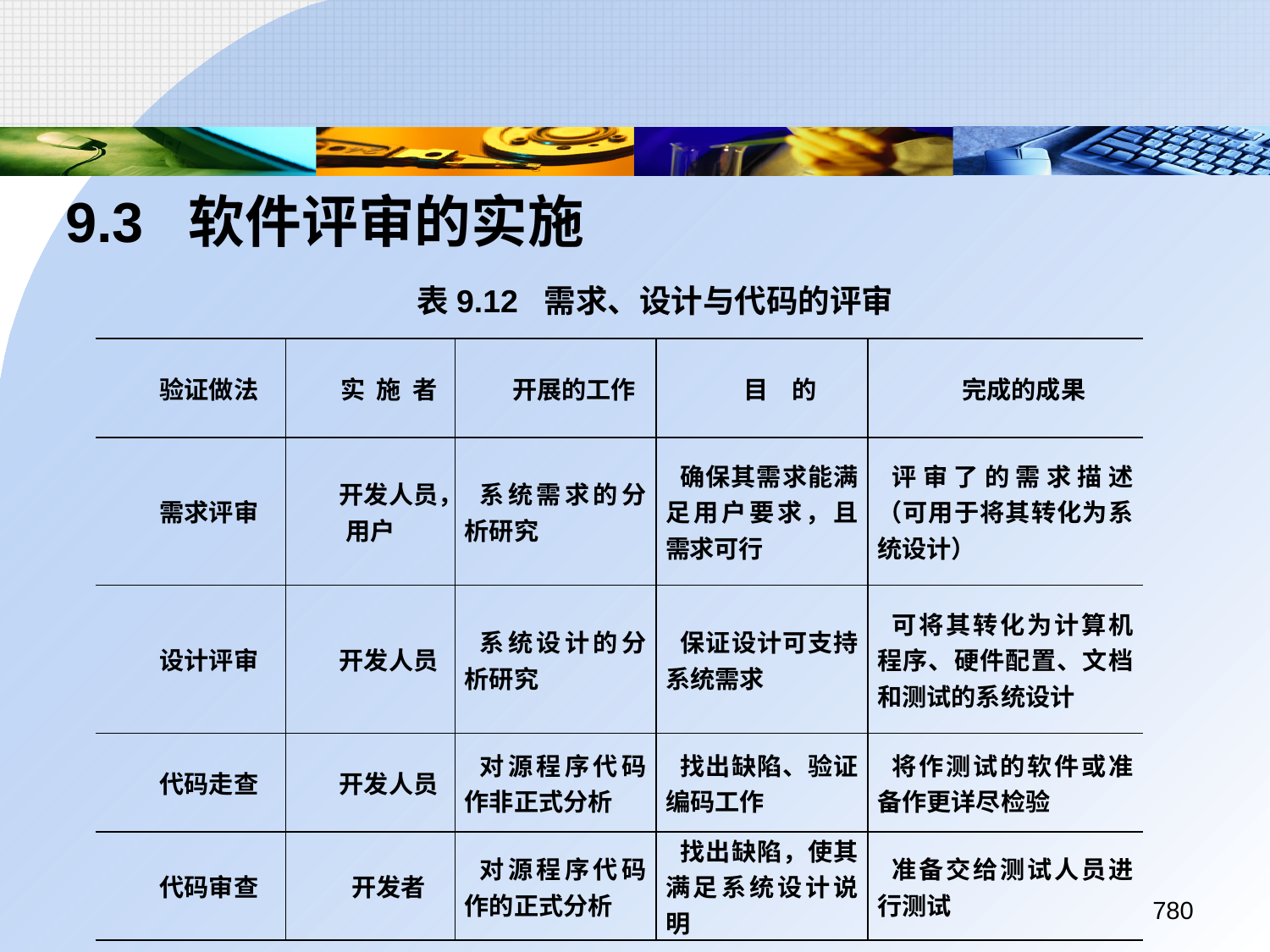

9.3  软件评审的实施

表9.12	需求、设计与代码的评审
| 验证做法 | 实 施 者 | 开展的工作 | 目 的 | 完成的成果 |
| --- | --- | --- | --- | --- |
| 需求评审 | 开发人员，用户 | 系统需求的分析研究 | 确保其需求能满足用户要求，且需求可行 | 评审了的需求描述（可用于将其转化为系统设计） |
| 设计评审 | 开发人员 | 系统设计的分析研究 | 保证设计可支持系统需求 | 可将其转化为计算机程序、硬件配置、文档和测试的系统设计 |
| 代码走查 | 开发人员 | 对源程序代码作非正式分析 | 找出缺陷、验证编码工作 | 将作测试的软件或准备作更详尽检验 |
| 代码审查 | 开发者 | 对源程序代码作的正式分析 | 找出缺陷，使其满足系统设计说明 | 准备交给测试人员进行测试 |
780